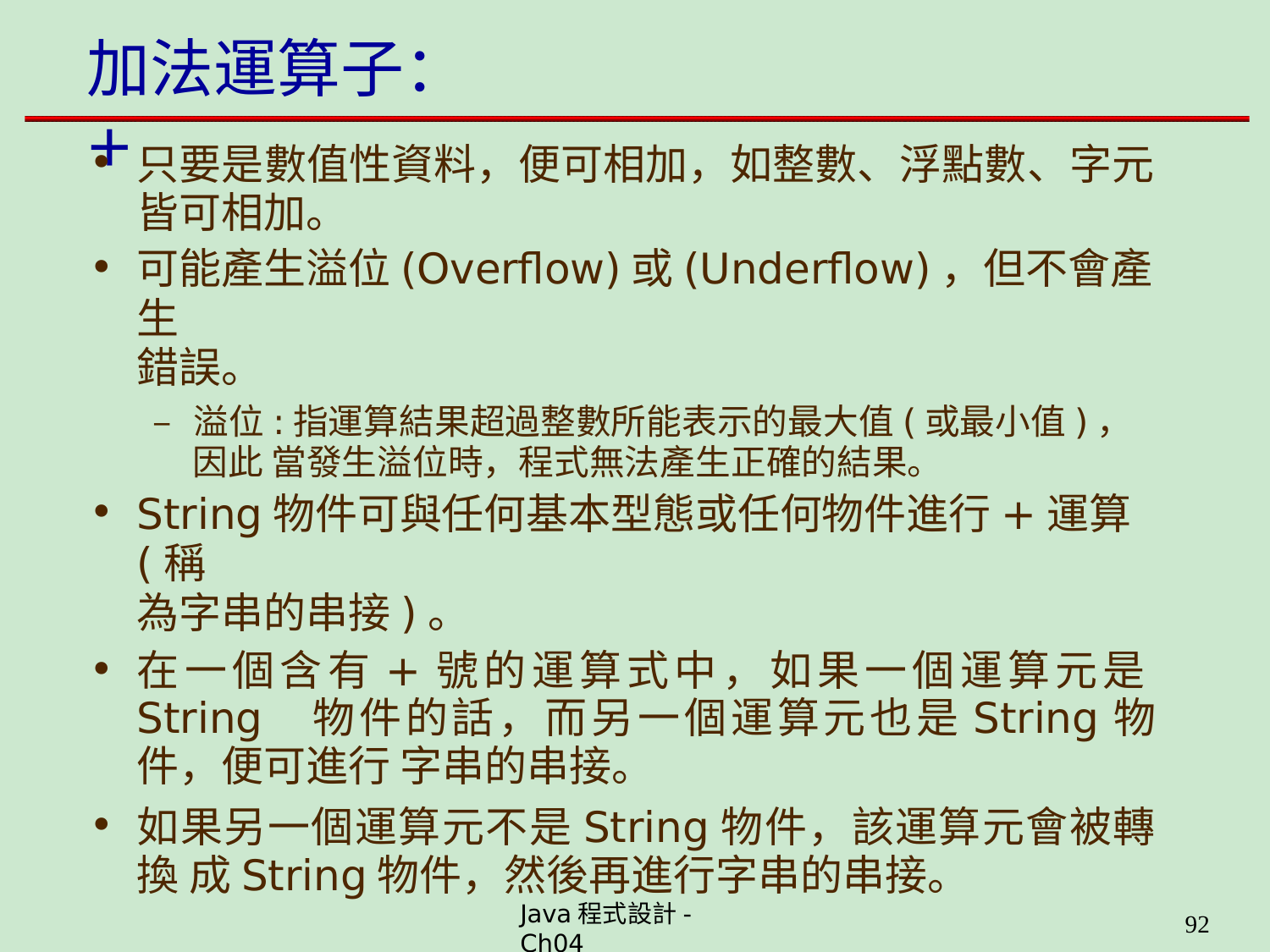

# 加法運算子：+
只要是數值性資料，便可相加，如整數、浮點數、字元 皆可相加。
可能產生溢位(Overflow)或(Underflow)，但不會產生
錯誤。
– 溢位:指運算結果超過整數所能表示的最大值(或最小值)，因此 當發生溢位時，程式無法產生正確的結果。
String物件可與任何基本型態或任何物件進行+運算(稱
為字串的串接)。
在一個含有+號的運算式中，如果一個運算元是String  物件的話，而另一個運算元也是String物件，便可進行 字串的串接。
如果另一個運算元不是String物件，該運算元會被轉換 成String物件，然後再進行字串的串接。
Java程式設計-Ch04
92